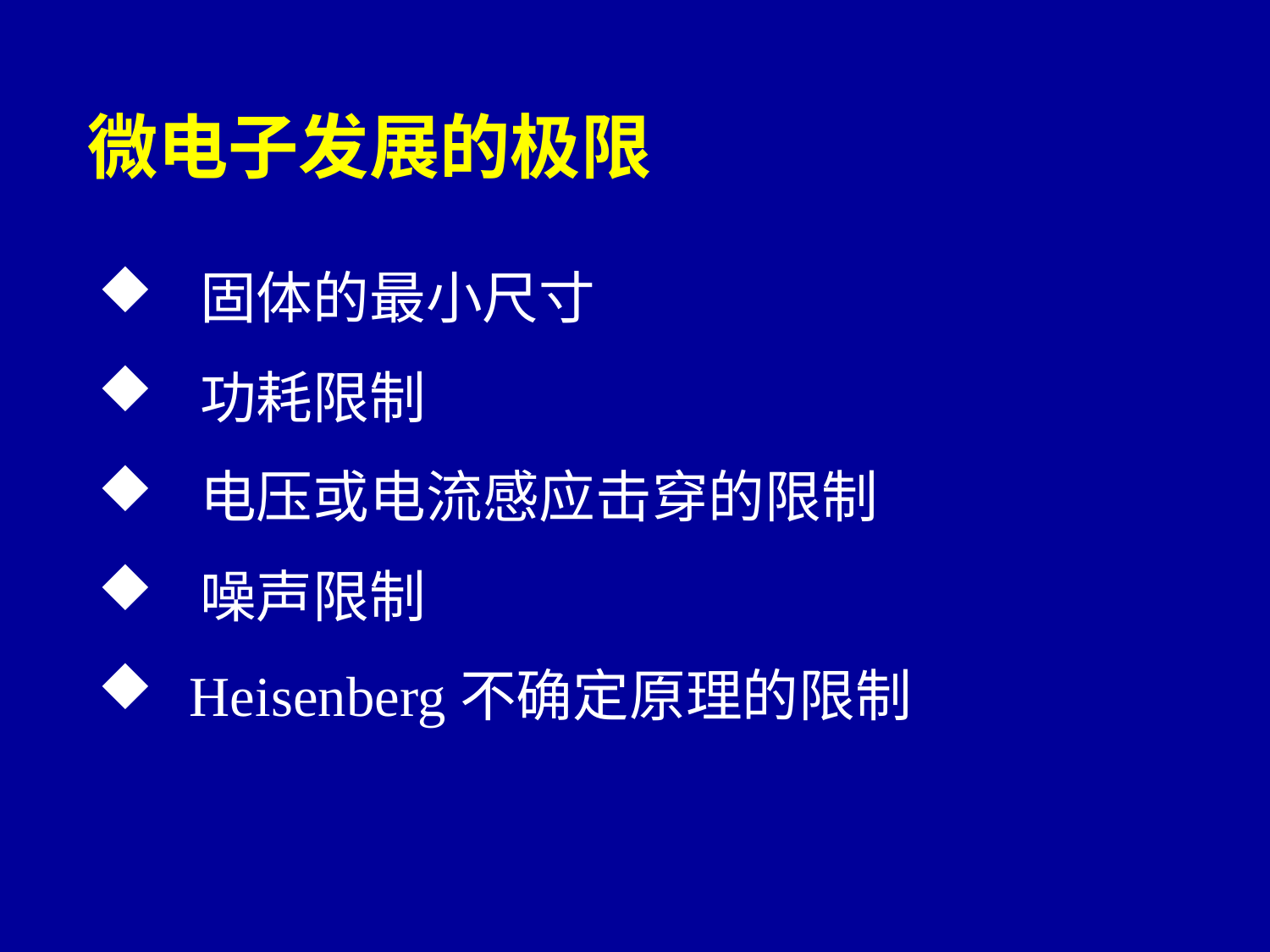

微电子发展的极限
  固体的最小尺寸
  功耗限制
  电压或电流感应击穿的限制
  噪声限制
  Heisenberg不确定原理的限制